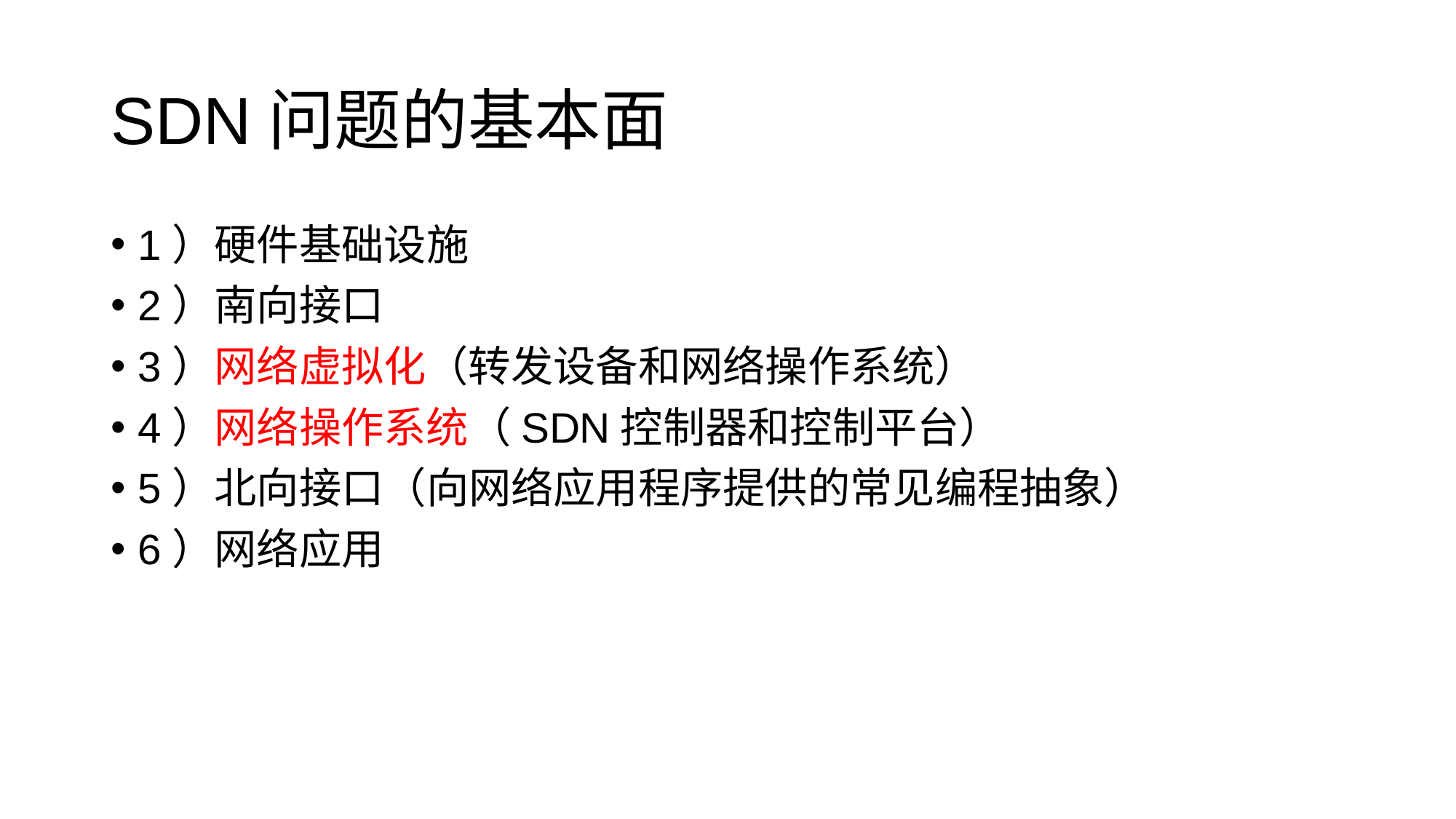

# SDN问题的基本面
1）硬件基础设施
2）南向接口
3）网络虚拟化（转发设备和网络操作系统）
4）网络操作系统（SDN控制器和控制平台）
5）北向接口（向网络应用程序提供的常见编程抽象）
6）网络应用